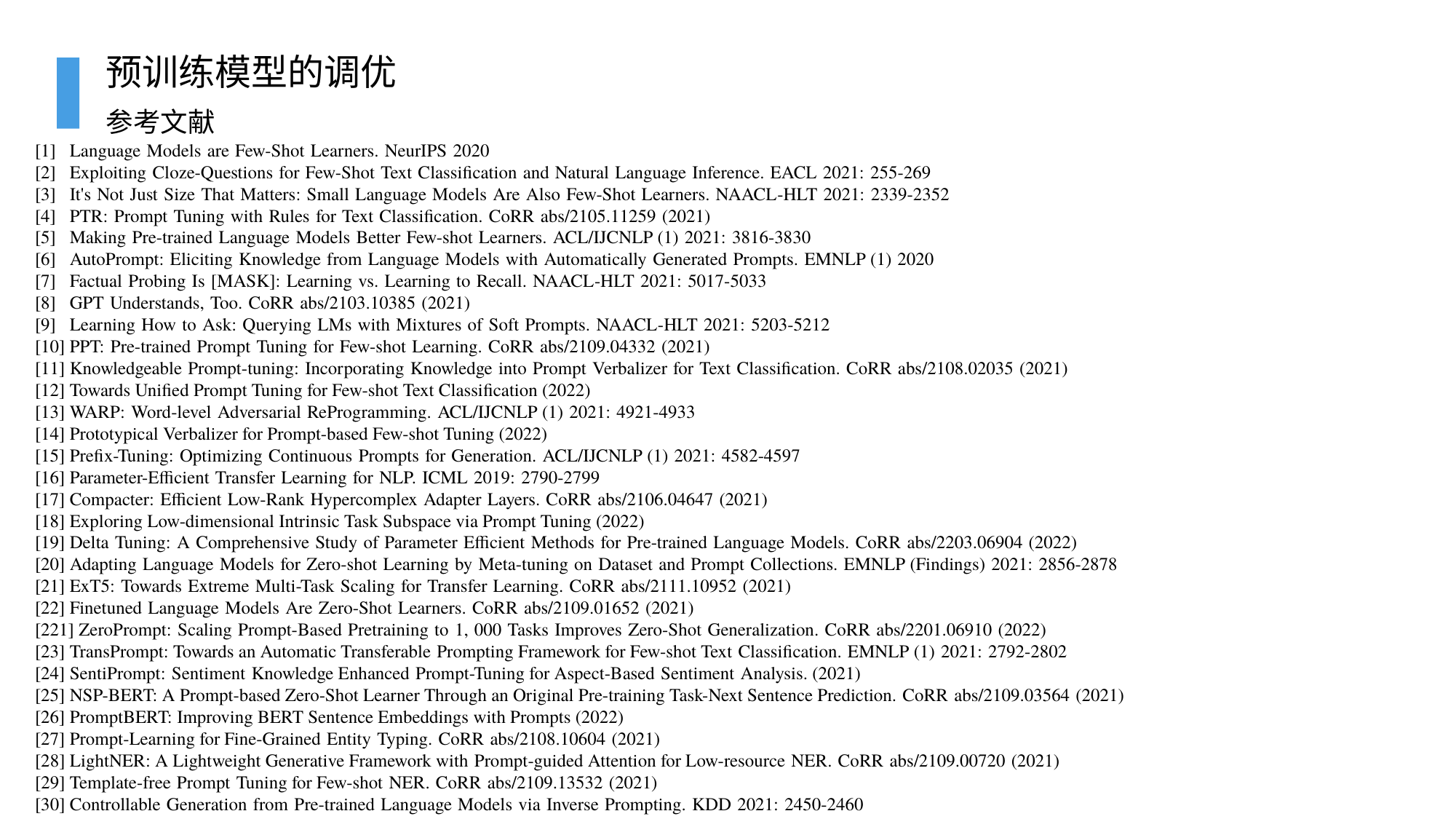

# 预训练模型的调优
参考文献
[1]   Language Models are Few-Shot Learners. NeurIPS 2020
[2]   Exploiting Cloze-Questions for Few-Shot Text Classification and Natural Language Inference. EACL 2021: 255-269
[3]   It's Not Just Size That Matters: Small Language Models Are Also Few-Shot Learners. NAACL-HLT 2021: 2339-2352
[4]   PTR: Prompt Tuning with Rules for Text Classification. CoRR abs/2105.11259 (2021)
[5]   Making Pre-trained Language Models Better Few-shot Learners. ACL/IJCNLP (1) 2021: 3816-3830
[6]   AutoPrompt: Eliciting Knowledge from Language Models with Automatically Generated Prompts. EMNLP (1) 2020
[7]   Factual Probing Is [MASK]: Learning vs. Learning to Recall. NAACL-HLT 2021: 5017-5033
[8]   GPT Understands, Too. CoRR abs/2103.10385 (2021)
[9]   Learning How to Ask: Querying LMs with Mixtures of Soft Prompts. NAACL-HLT 2021: 5203-5212
[10] PPT: Pre-trained Prompt Tuning for Few-shot Learning. CoRR abs/2109.04332 (2021)
[11] Knowledgeable Prompt-tuning: Incorporating Knowledge into Prompt Verbalizer for Text Classification. CoRR abs/2108.02035 (2021)
[12] Towards Unified Prompt Tuning for Few-shot Text Classification (2022)
[13] WARP: Word-level Adversarial ReProgramming. ACL/IJCNLP (1) 2021: 4921-4933
[14] Prototypical Verbalizer for Prompt-based Few-shot Tuning (2022)
[15] Prefix-Tuning: Optimizing Continuous Prompts for Generation. ACL/IJCNLP (1) 2021: 4582-4597
[16] Parameter-Efficient Transfer Learning for NLP. ICML 2019: 2790-2799
[17] Compacter: Efficient Low-Rank Hypercomplex Adapter Layers. CoRR abs/2106.04647 (2021)
[18] Exploring Low-dimensional Intrinsic Task Subspace via Prompt Tuning (2022)
[19] Delta Tuning: A Comprehensive Study of Parameter Efficient Methods for Pre-trained Language Models. CoRR abs/2203.06904 (2022)
[20] Adapting Language Models for Zero-shot Learning by Meta-tuning on Dataset and Prompt Collections. EMNLP (Findings) 2021: 2856-2878
[21] ExT5: Towards Extreme Multi-Task Scaling for Transfer Learning. CoRR abs/2111.10952 (2021)
[22] Finetuned Language Models Are Zero-Shot Learners. CoRR abs/2109.01652 (2021)
[221] ZeroPrompt: Scaling Prompt-Based Pretraining to 1, 000 Tasks Improves Zero-Shot Generalization. CoRR abs/2201.06910 (2022)
[23] TransPrompt: Towards an Automatic Transferable Prompting Framework for Few-shot Text Classification. EMNLP (1) 2021: 2792-2802
[24] SentiPrompt: Sentiment Knowledge Enhanced Prompt-Tuning for Aspect-Based Sentiment Analysis. (2021)
[25] NSP-BERT: A Prompt-based Zero-Shot Learner Through an Original Pre-training Task-Next Sentence Prediction. CoRR abs/2109.03564 (2021)
[26] PromptBERT: Improving BERT Sentence Embeddings with Prompts (2022)
[27] Prompt-Learning for Fine-Grained Entity Typing. CoRR abs/2108.10604 (2021)
[28] LightNER: A Lightweight Generative Framework with Prompt-guided Attention for Low-resource NER. CoRR abs/2109.00720 (2021)
[29] Template-free Prompt Tuning for Few-shot NER. CoRR abs/2109.13532 (2021)
[30] Controllable Generation from Pre-trained Language Models via Inverse Prompting. KDD 2021: 2450-2460